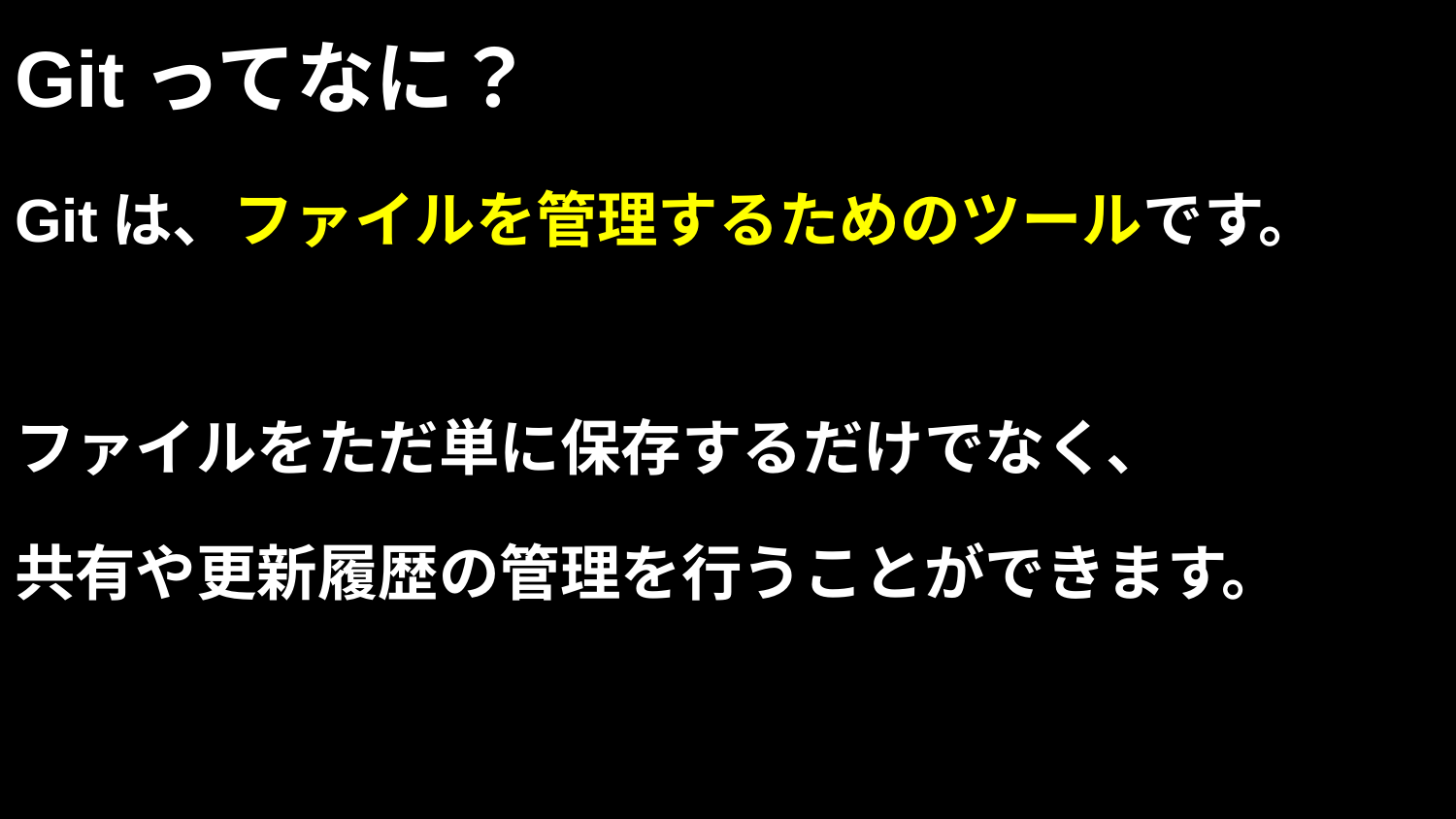

# Gitってなに？
Gitは、ファイルを管理するためのツールです。

ファイルをただ単に保存するだけでなく、
共有や更新履歴の管理を行うことができます。